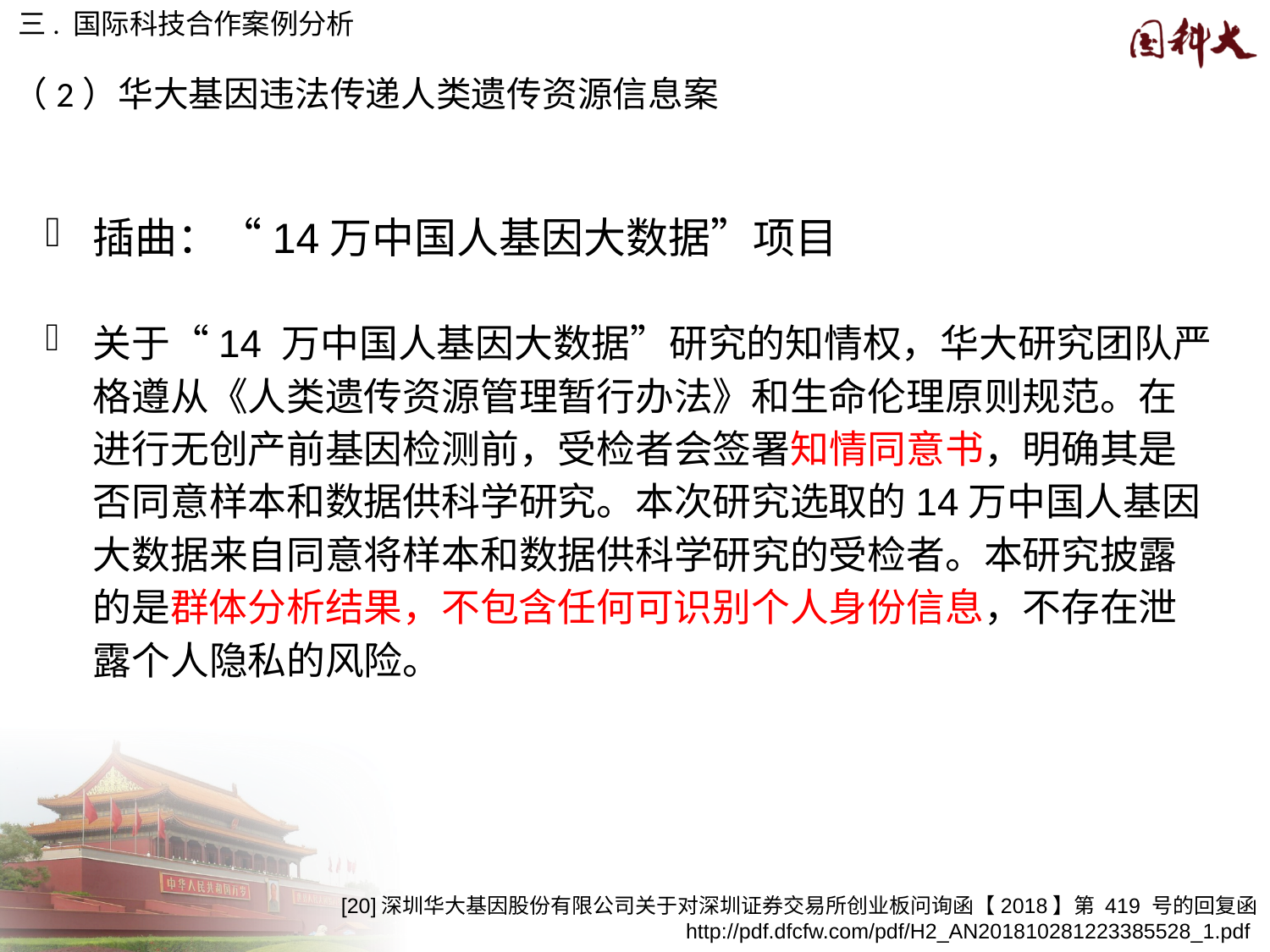

三. 国际科技合作案例分析
（2）华大基因违法传递人类遗传资源信息案

插曲：“14万中国人基因大数据”项目

关于“14 万中国人基因大数据”研究的知情权，华大研究团队严格遵从《人类遗传资源管理暂行办法》和生命伦理原则规范。在进行无创产前基因检测前，受检者会签署知情同意书，明确其是否同意样本和数据供科学研究。本次研究选取的14万中国人基因大数据来自同意将样本和数据供科学研究的受检者。本研究披露的是群体分析结果，不包含任何可识别个人身份信息，不存在泄露个人隐私的风险。
[20]深圳华大基因股份有限公司关于对深圳证券交易所创业板问询函【2018】第 419 号的回复函  http://pdf.dfcfw.com/pdf/H2_AN201810281223385528_1.pdf